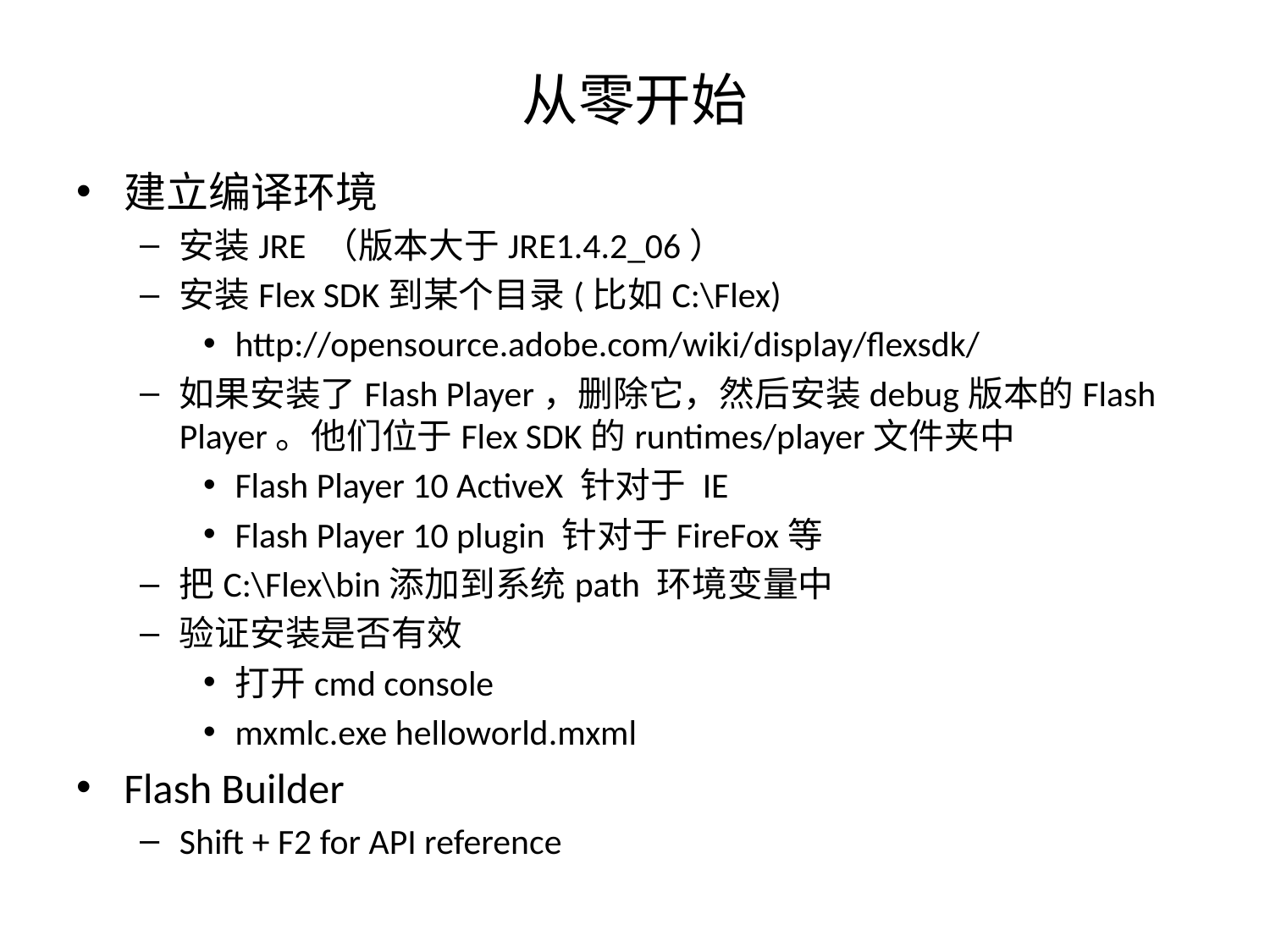

# 从零开始
建立编译环境
安装JRE （版本大于JRE1.4.2_06）
安装Flex SDK到某个目录(比如C:\Flex)
http://opensource.adobe.com/wiki/display/flexsdk/
如果安装了Flash Player，删除它，然后安装debug版本的Flash Player。他们位于Flex SDK的runtimes/player文件夹中
Flash Player 10 ActiveX 针对于 IE
Flash Player 10 plugin 针对于FireFox等
把C:\Flex\bin添加到系统path 环境变量中
验证安装是否有效
打开cmd console
mxmlc.exe helloworld.mxml
Flash Builder
Shift + F2 for API reference